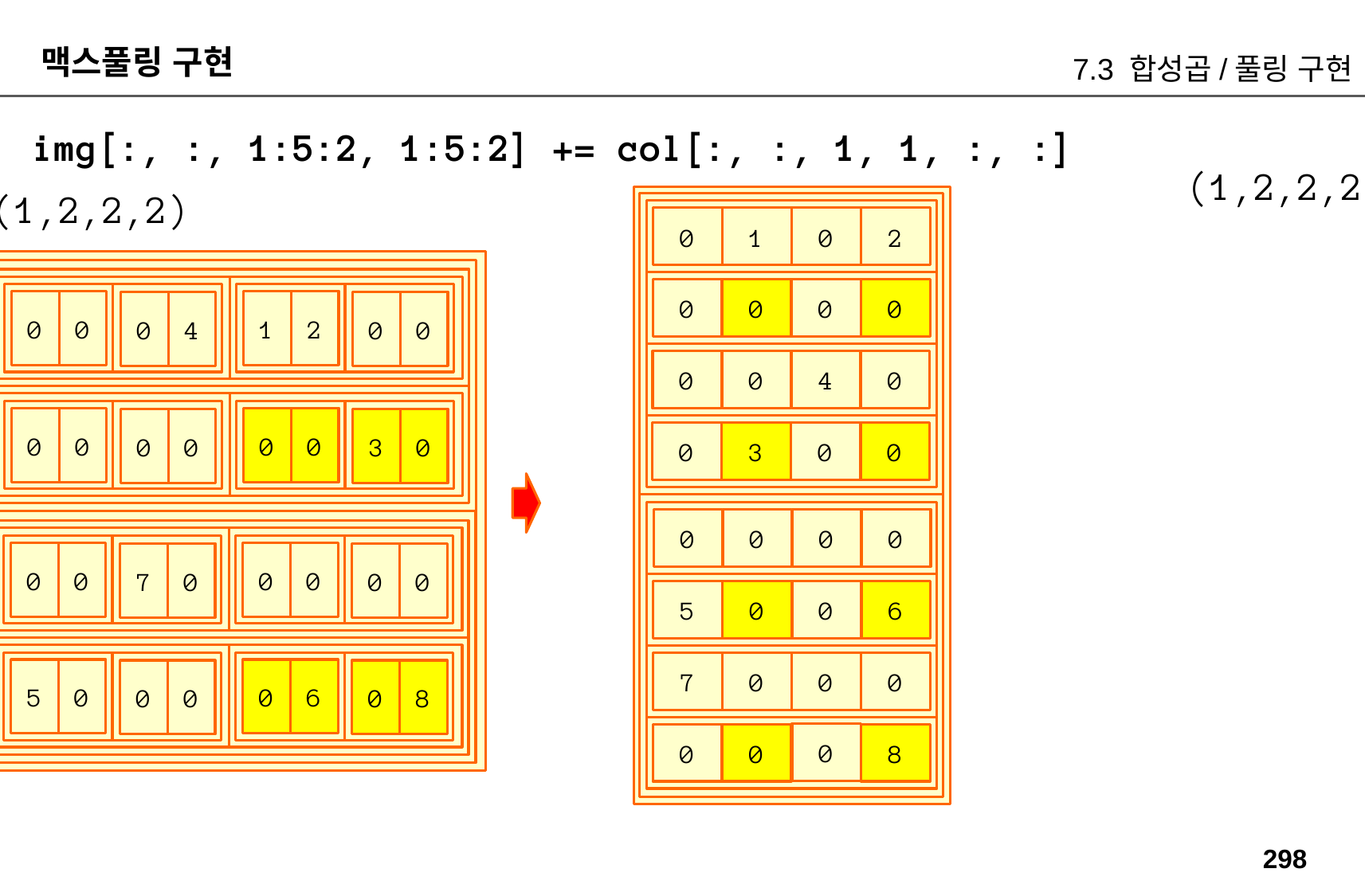

맥스풀링 구현
7.3 합성곱/풀링 구현
img[:, :, 1:5:2, 1:5:2] += col[:, :, 1, 1, :, :]
(1,2,2,2)
(1,2,2,2)

0
1
0
2

0
0
0
0

0
0
1
2
0
4
0
0

0
0
4
0

0
0
0
0
0
0
3
0

0
3
0
0

0
0
0
0

0
0
0
0
7
0
0
0

5
0
0
6

7
0
0
0

5
0
0
6
0
0
0
8

0
0
0
8